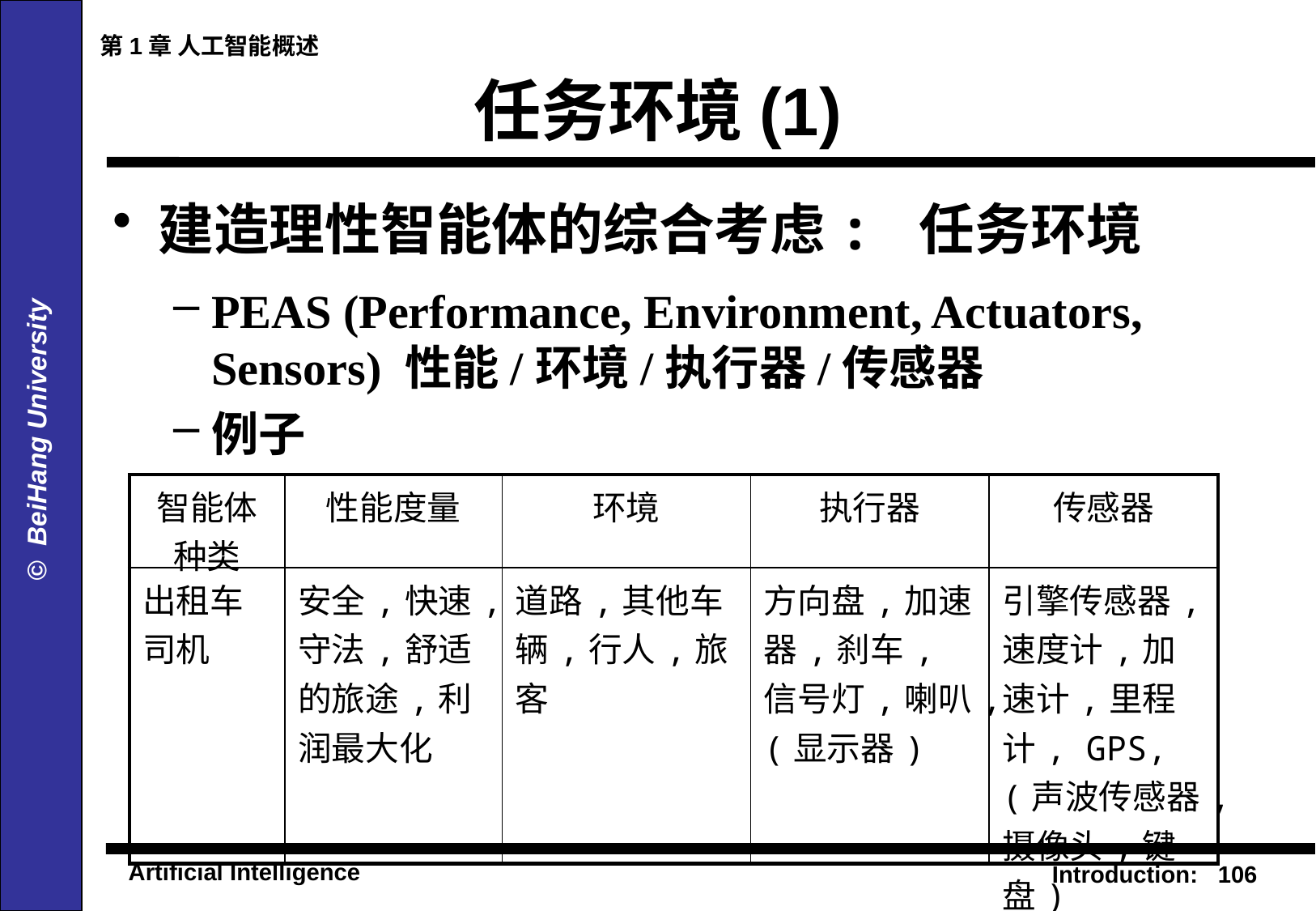

第1章 人工智能概述
# 任务环境(1)
建造理性智能体的综合考虑: 任务环境
PEAS (Performance, Environment, Actuators, Sensors) 性能/环境/执行器/传感器
例子
| 智能体种类 | 性能度量 | 环境 | 执行器 | 传感器 |
| --- | --- | --- | --- | --- |
| 出租车司机 | 安全,快速,守法,舒适的旅途,利润最大化 | 道路,其他车辆,行人,旅客 | 方向盘,加速器,刹车,信号灯,喇叭,(显示器) | 引擎传感器,速度计,加速计,里程计, GPS,(声波传感器,摄像头,键盘) |